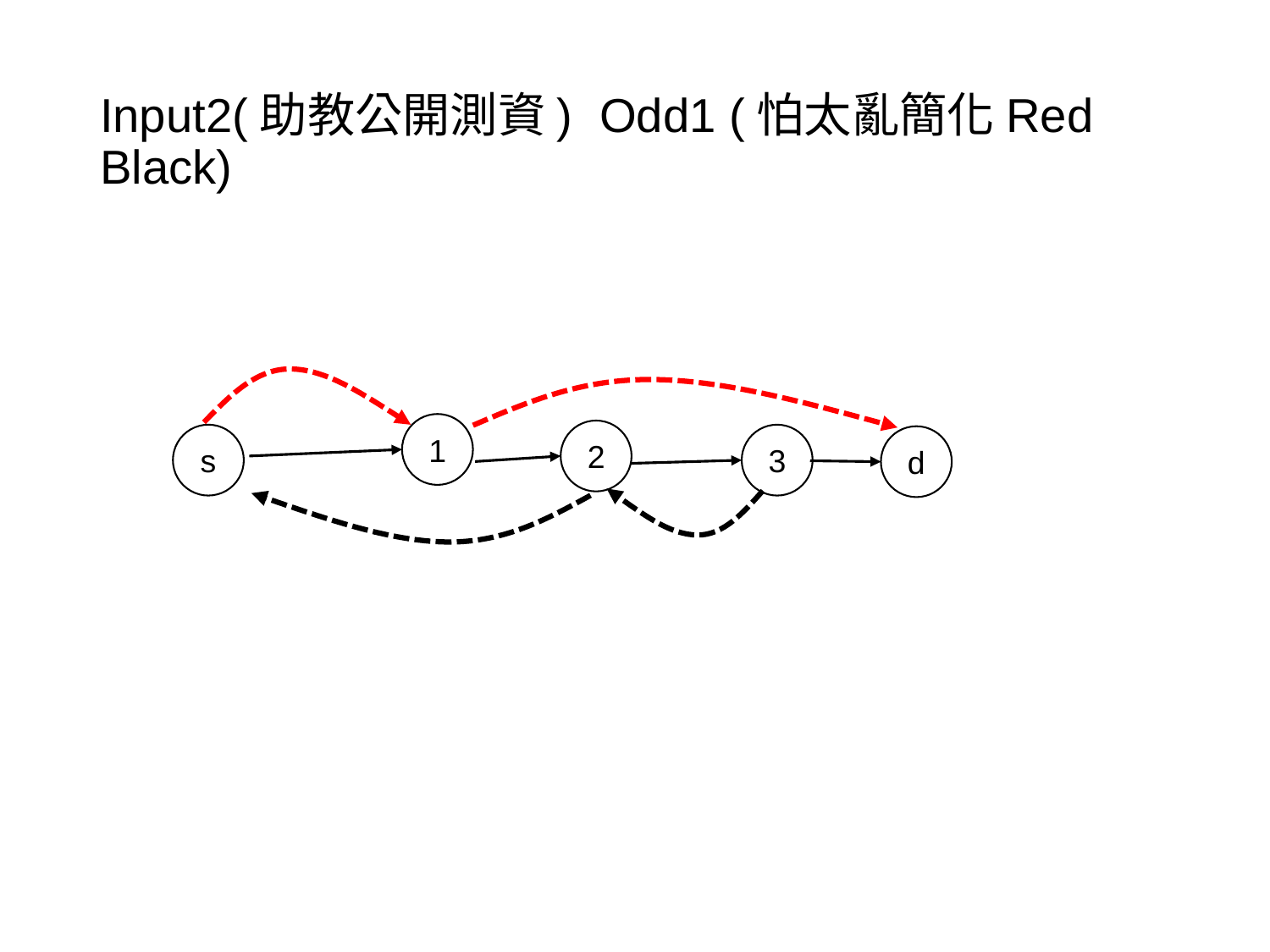

# Input2(助教公開測資)  Odd1 (怕太亂簡化Red Black)

1
2
s
3
d